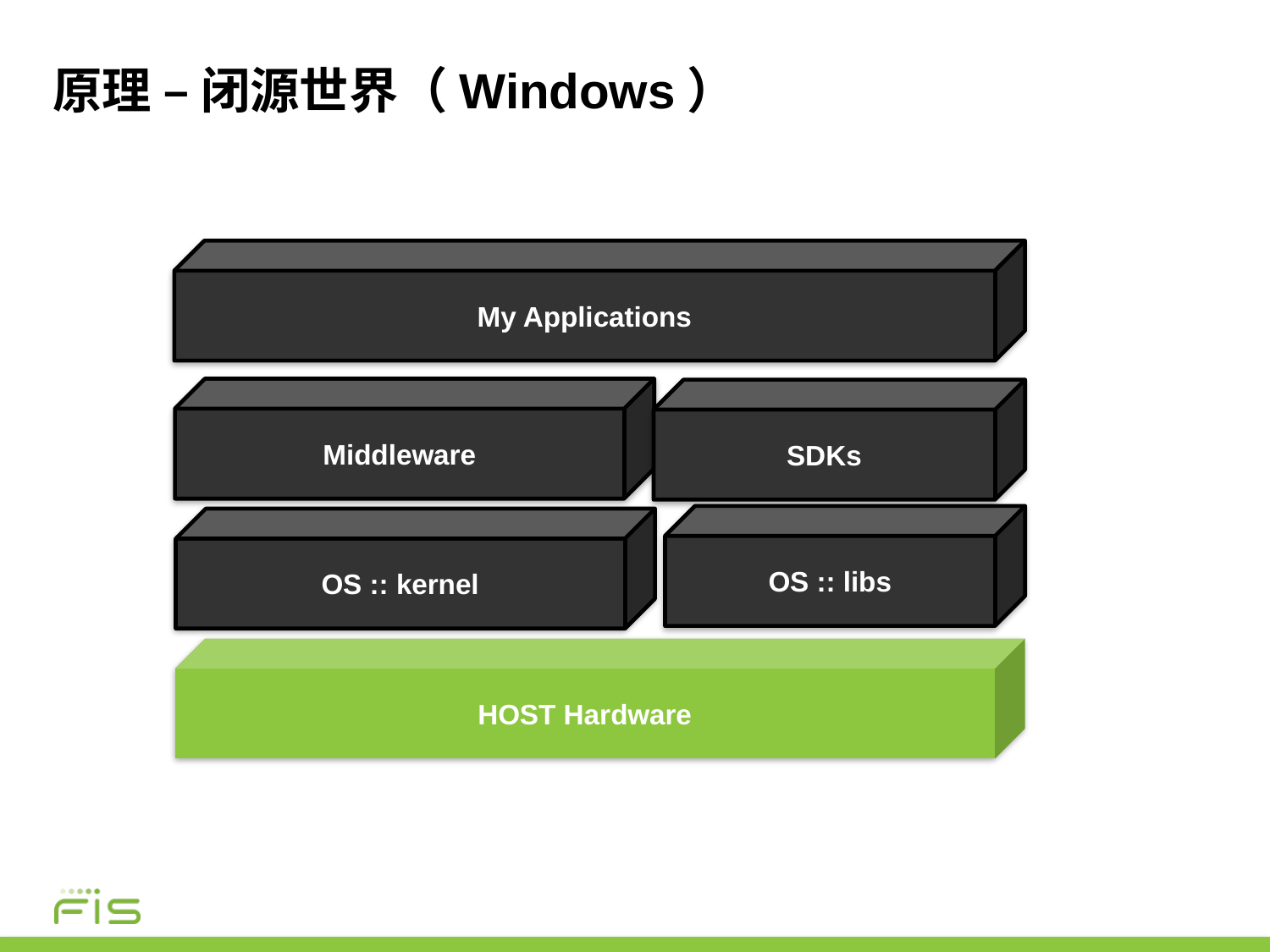

# 原理 – 闭源世界（Windows）
My Applications
Middleware
SDKs
OS :: libs
OS :: kernel
HOST Hardware